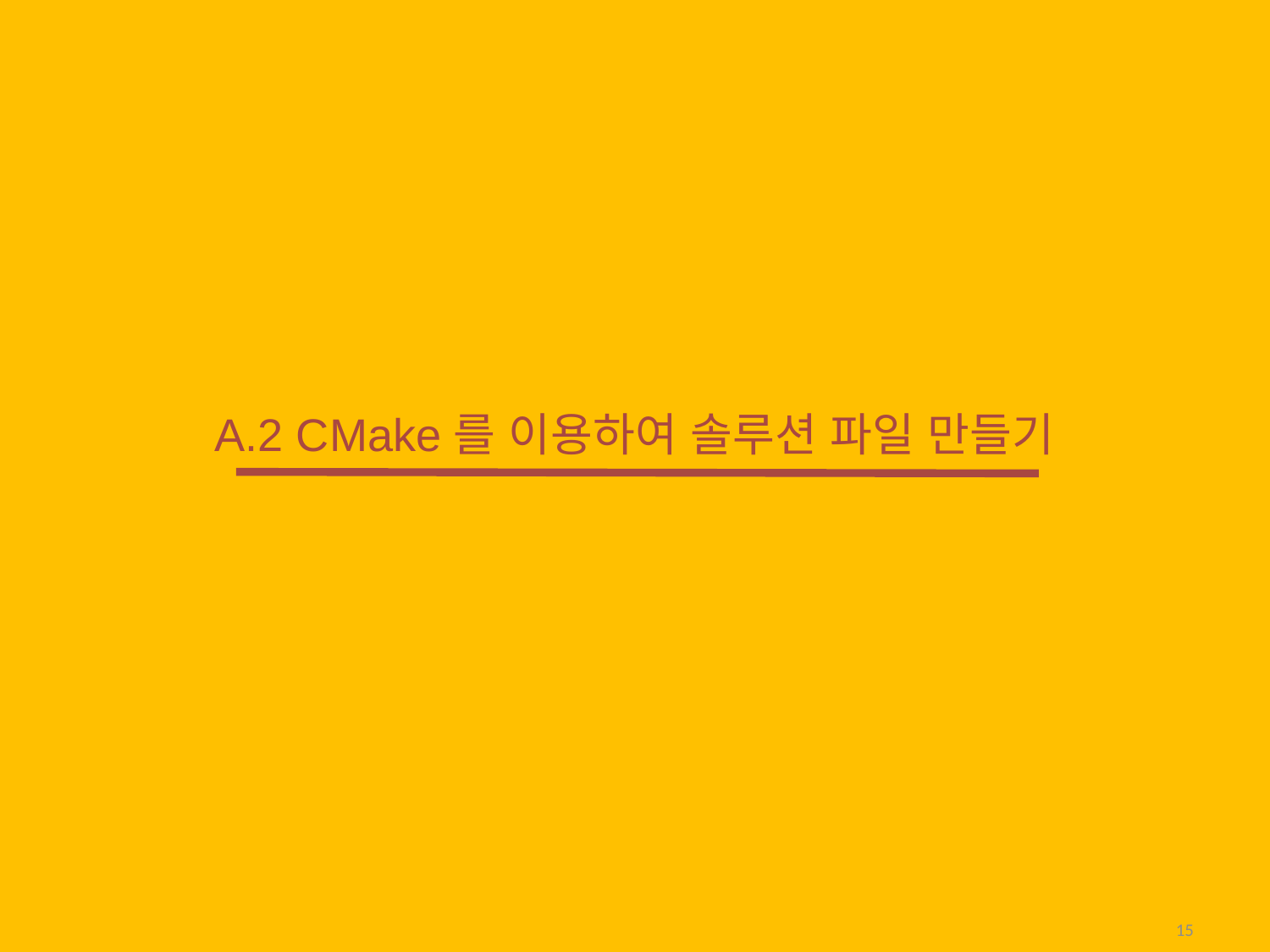

# A.2 CMake를 이용하여 솔루션 파일 만들기
15